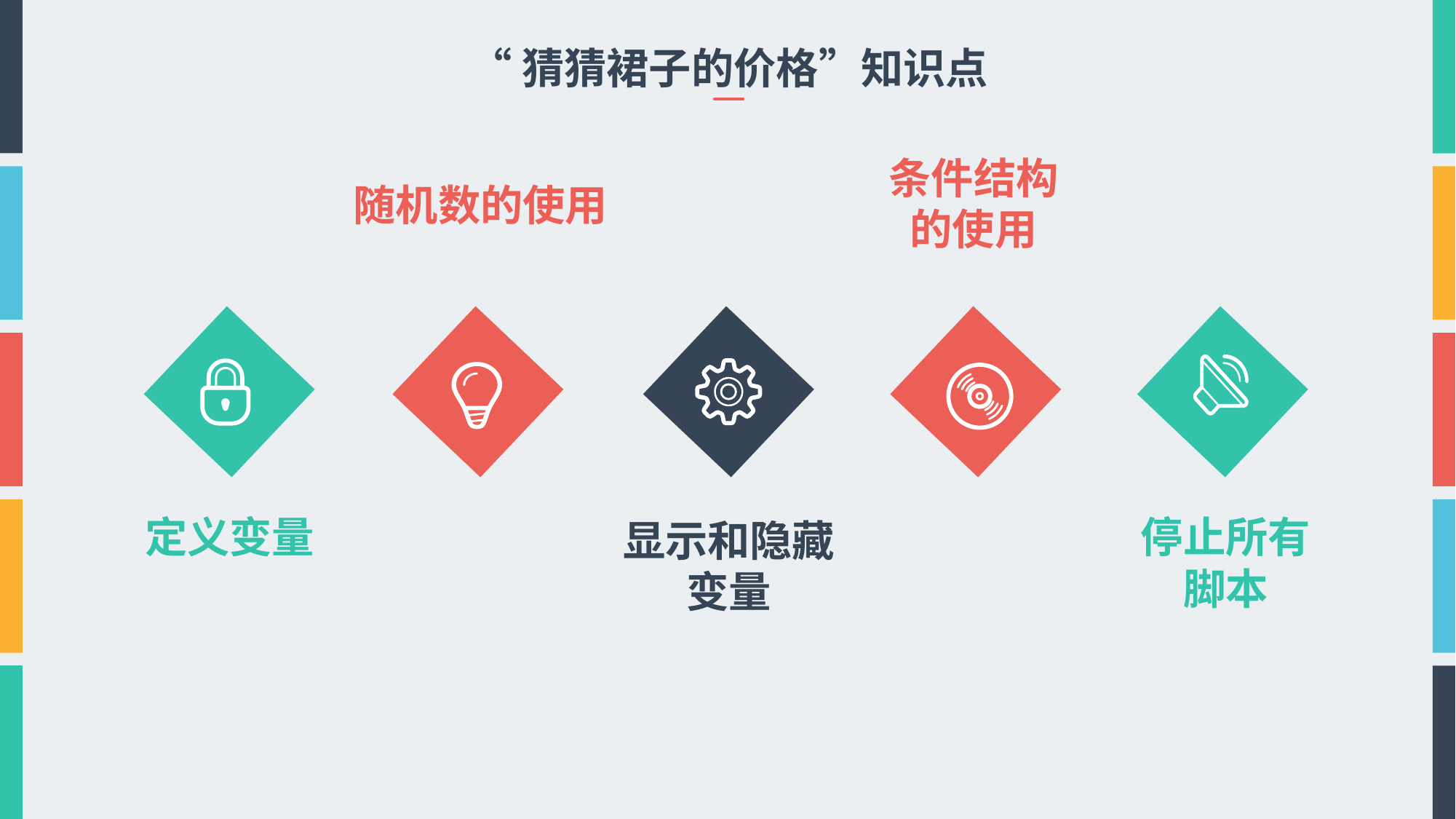

“猜猜裙子的价格”知识点
条件结构的使用

随机数的使用

定义变量
停止所有脚本
显示和隐藏变量